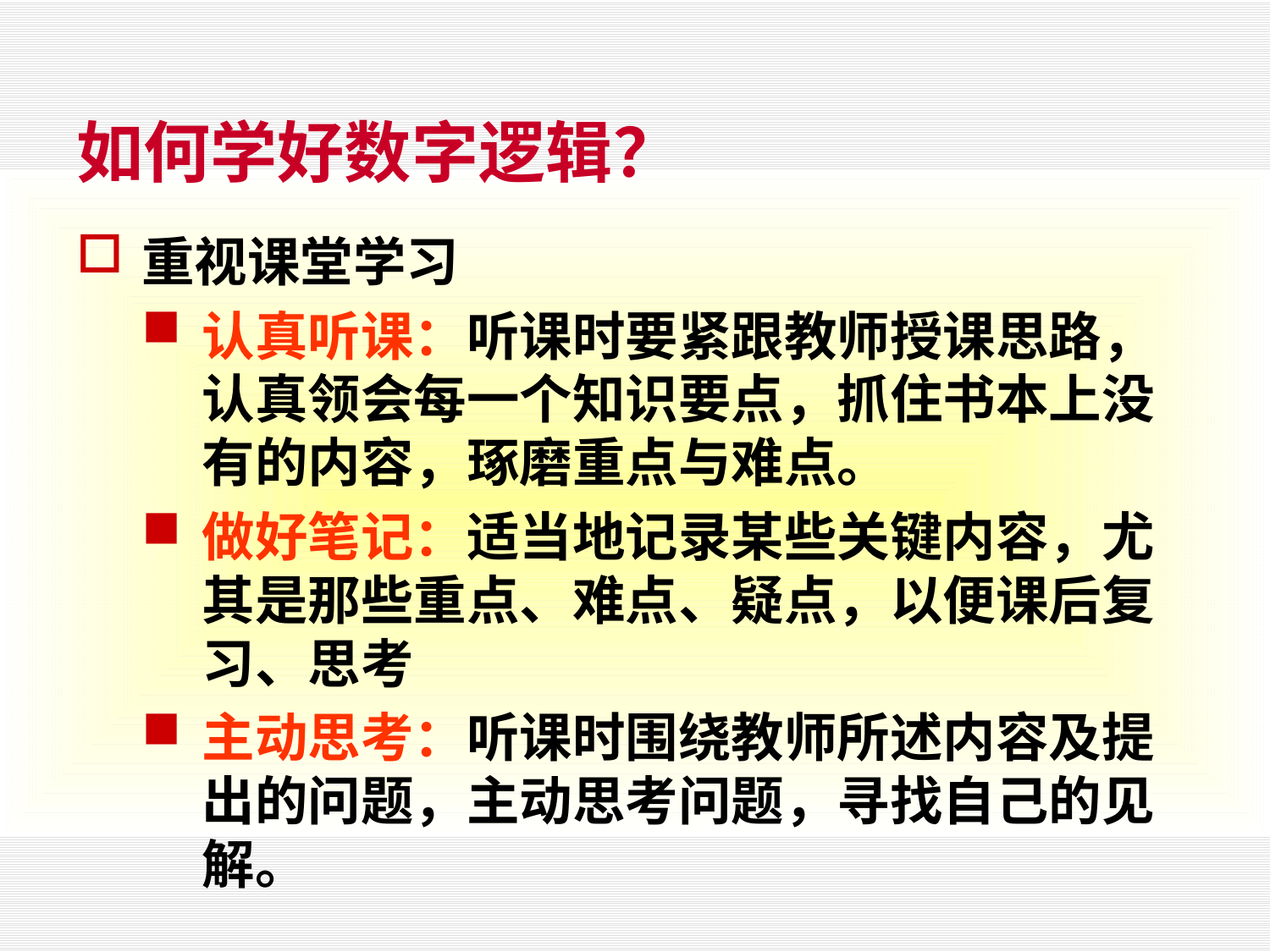

# 如何学好数字逻辑？
重视课堂学习
认真听课：听课时要紧跟教师授课思路，认真领会每一个知识要点，抓住书本上没有的内容，琢磨重点与难点。
做好笔记：适当地记录某些关键内容，尤其是那些重点、难点、疑点，以便课后复习、思考
主动思考：听课时围绕教师所述内容及提出的问题，主动思考问题，寻找自己的见解。